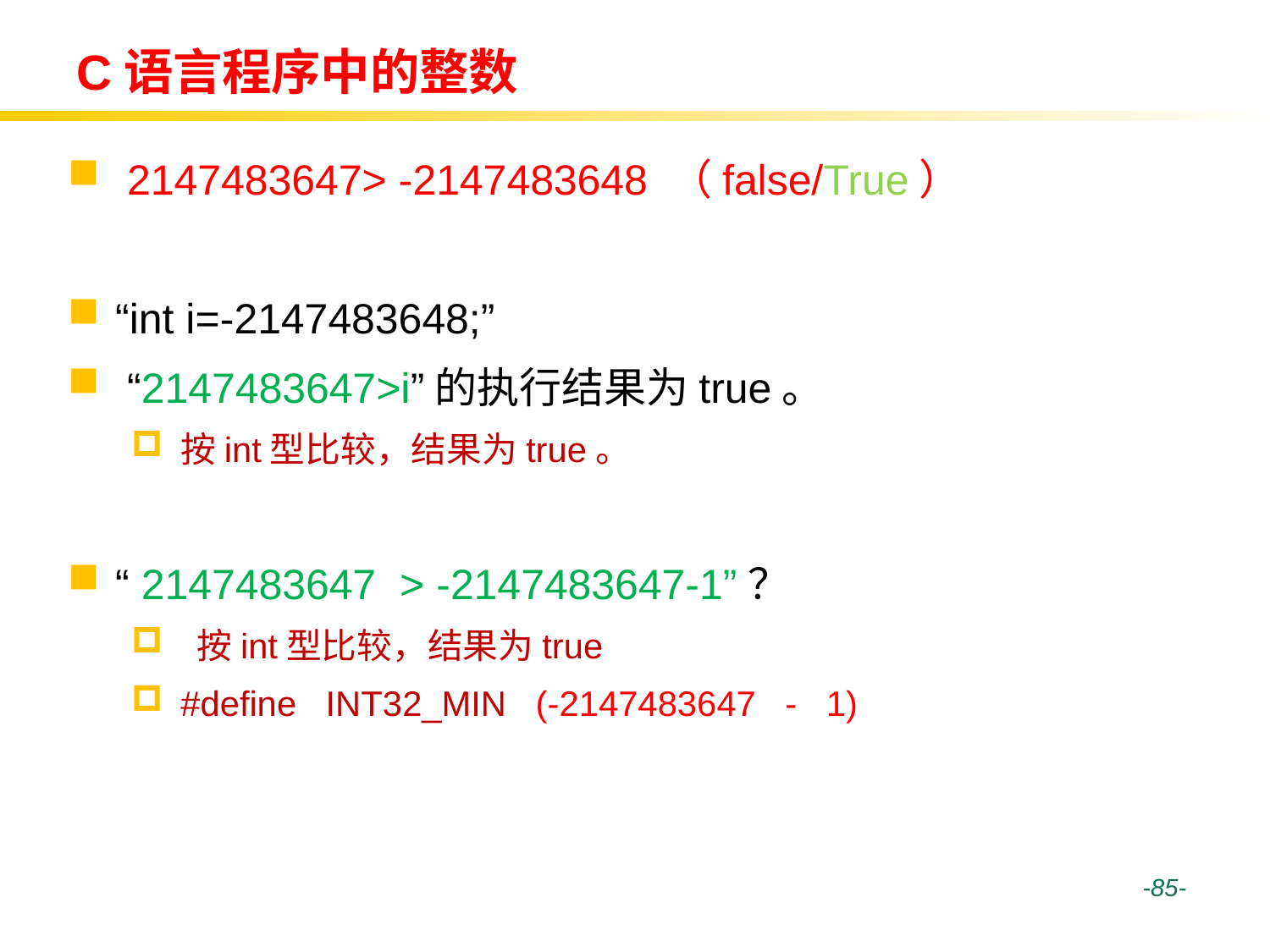

# C语言程序中的整数
 2147483647> -2147483648 （false/True）

“int i=-2147483648;”
 “2147483647>i”的执行结果为true。
按int型比较，结果为true。

“ 2147483647  > -2147483647-1”？
 按int型比较，结果为true
#define   INT32_MIN   (-2147483647   -   1)

 -85-